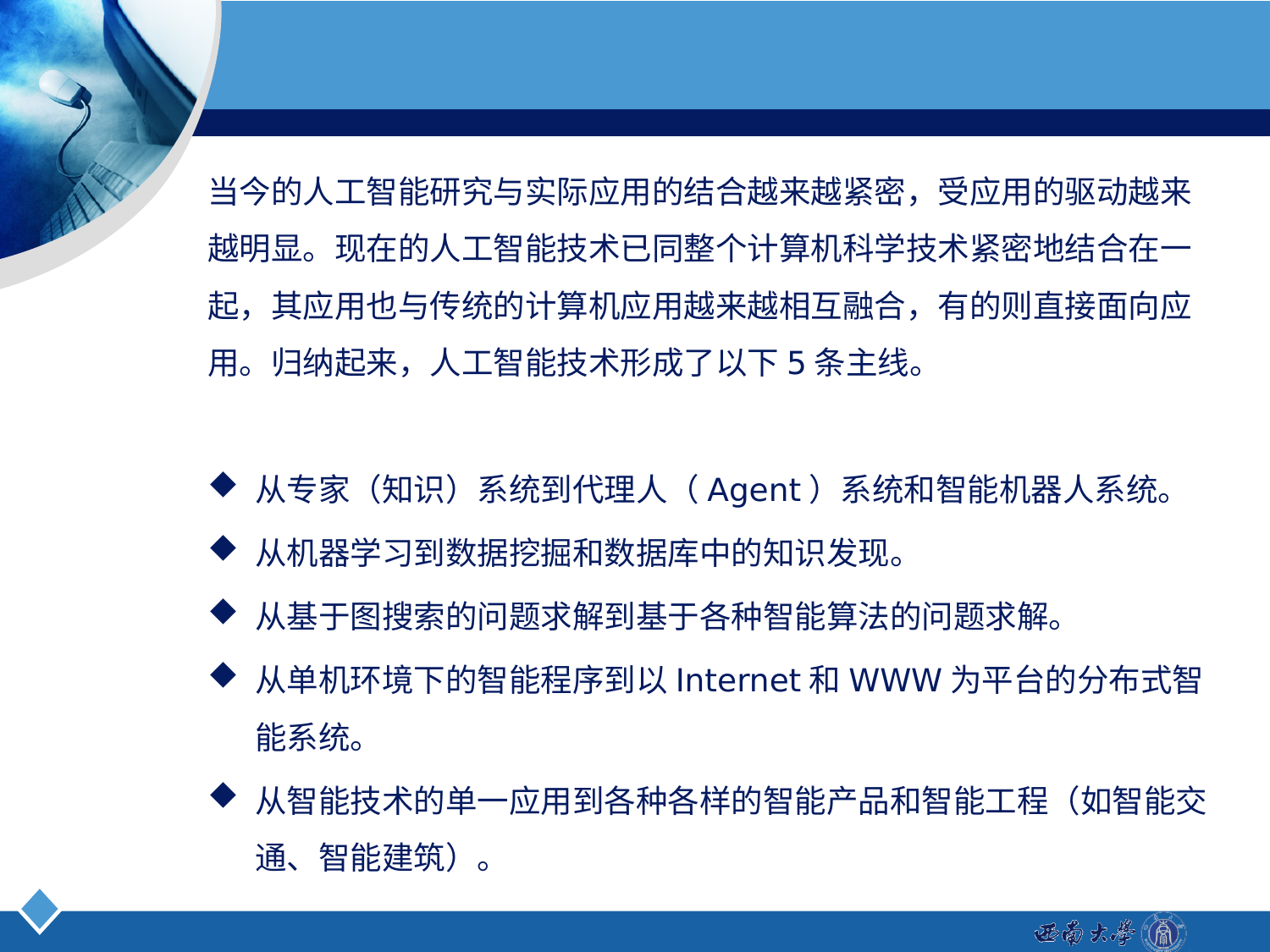

当今的人工智能研究与实际应用的结合越来越紧密，受应用的驱动越来越明显。现在的人工智能技术已同整个计算机科学技术紧密地结合在一起，其应用也与传统的计算机应用越来越相互融合，有的则直接面向应用。归纳起来，人工智能技术形成了以下5条主线。

从专家（知识）系统到代理人（Agent）系统和智能机器人系统。
从机器学习到数据挖掘和数据库中的知识发现。
从基于图搜索的问题求解到基于各种智能算法的问题求解。
从单机环境下的智能程序到以Internet和WWW为平台的分布式智能系统。
从智能技术的单一应用到各种各样的智能产品和智能工程（如智能交通、智能建筑）。